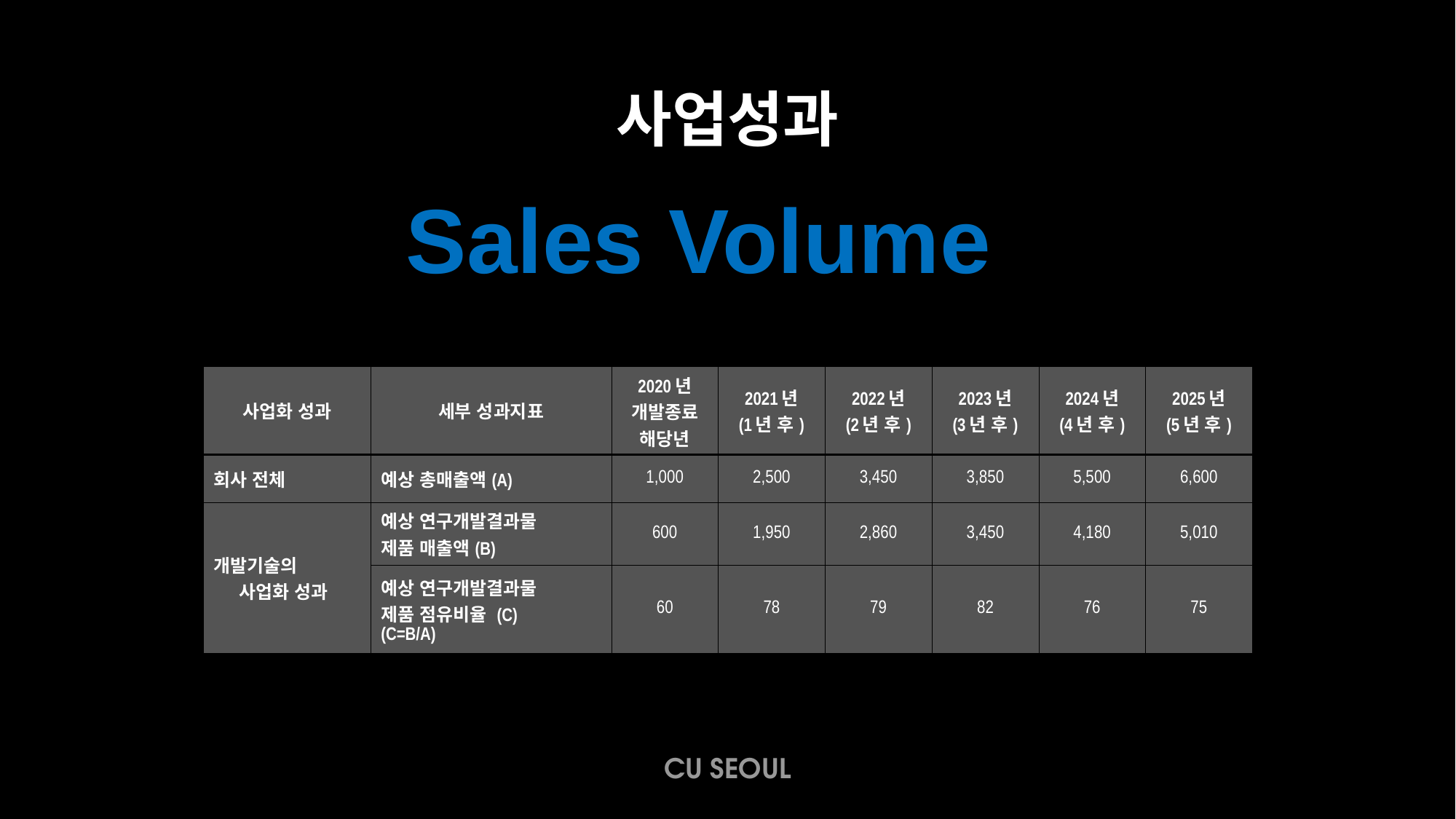

# 사업성과
Sales Volume
| 사업화 성과 | 세부 성과지표 | 2020년 개발종료 해당년 | 2021년 (1년 후) | 2022년 (2년 후) | 2023년 (3년 후) | 2024년 (4년 후) | 2025년 (5년 후) |
| --- | --- | --- | --- | --- | --- | --- | --- |
| 회사 전체 | 예상 총매출액(A) | 1,000 | 2,500 | 3,450 | 3,850 | 5,500 | 6,600 |
| 개발기술의 사업화 성과 | 예상 연구개발결과물 제품 매출액(B) | 600 | 1,950 | 2,860 | 3,450 | 4,180 | 5,010 |
|  | 예상 연구개발결과물 제품 점유비율 (C) (C=B/A) | 60 | 78 | 79 | 82 | 76 | 75 |
CU SEOUL